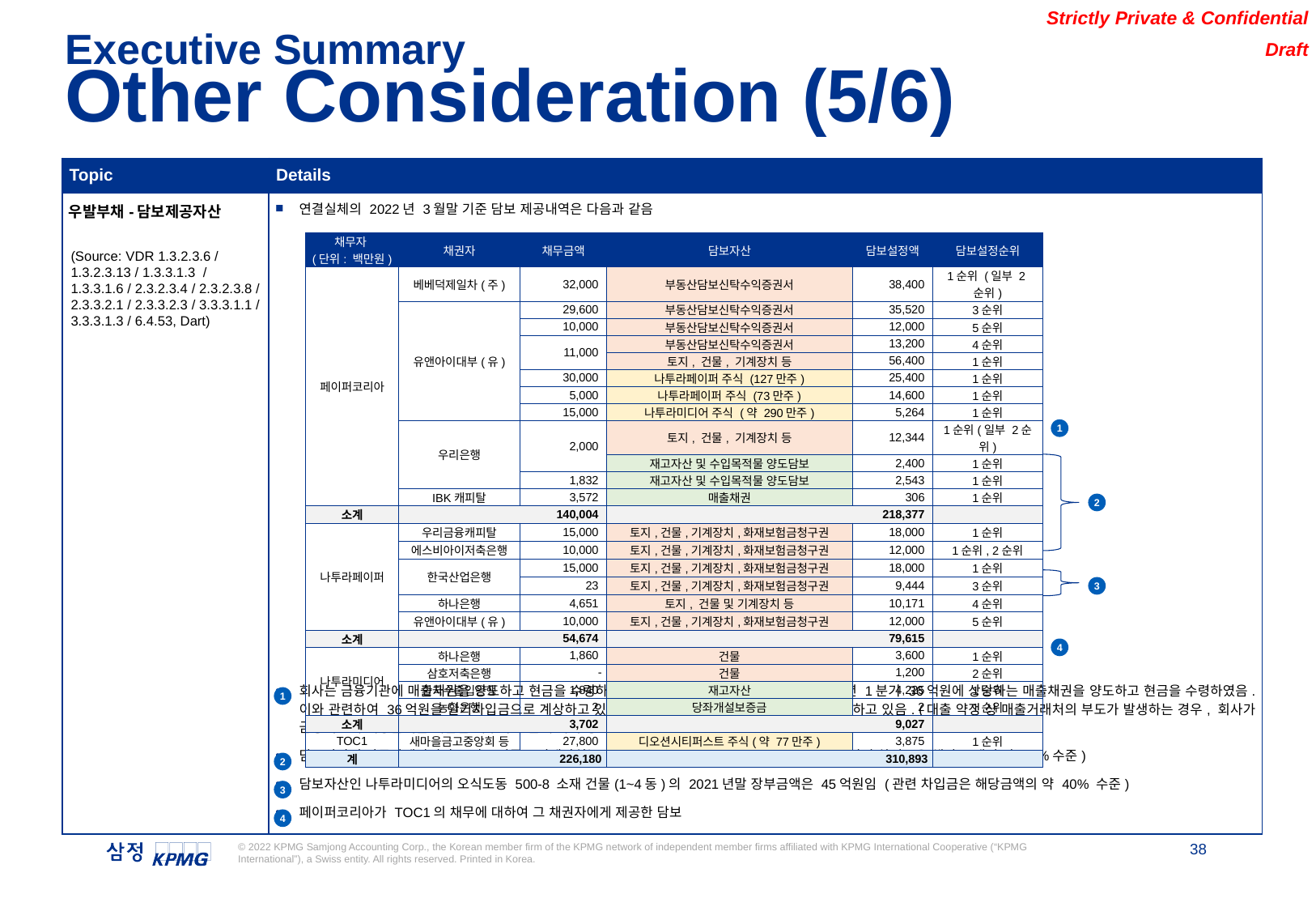

Executive Summary
Other Consideration (5/6)
| Topic | Details |
| --- | --- |
| 우발부채-담보제공자산 | 연결실체의 2022년 3월말 기준 담보 제공내역은 다음과 같음 회사는 금융기관에 매출채권을 양도하고 현금을 수령하는 팩토링 약정을 체결하고 있으며, 2022년 1분기 36억원에 상당하는 매출채권을 양도하고 현금을 수령하였음. 이와 관련하여 36억원을 단기차입금으로 계상하고 있으며, 매출채권 중 0.3억원을 담보로 제공하고 있음. (대출 약정 상 매출거래처의 부도가 발생하는 경우, 회사가 금융기관에 해당금액을 지급할 의무가 있음에 따라 동 거래는 실질적으로 담보부차입에 해당) 담보자산인 나투라페이퍼의 토지, 건물, 기계장치는 2022년 3월말 장부금액이 783억원임 (관련 차입금은 해당 금액의 약 70%수준) 담보자산인 나투라미디어의 오식도동 500-8 소재 건물(1~4동)의 2021년말 장부금액은 45억원임 (관련 차입금은 해당금액의 약 40% 수준) 페이퍼코리아가 TOC1의 채무에 대하여 그 채권자에게 제공한 담보 |
| 채무자 (단위: 백만원) | 채권자 | 채무금액 | 담보자산 | 담보설정액 | 담보설정순위 |
| --- | --- | --- | --- | --- | --- |
| 페이퍼코리아 | 베베덕제일차(주) | 32,000 | 부동산담보신탁수익증권서 | 38,400 | 1순위 (일부 2순위) |
|  | 유앤아이대부(유) | 29,600 | 부동산담보신탁수익증권서 | 35,520 | 3순위 |
|  |  | 10,000 | 부동산담보신탁수익증권서 | 12,000 | 5순위 |
|  |  | 11,000 | 부동산담보신탁수익증권서 | 13,200 | 4순위 |
|  |  |  | 토지, 건물, 기계장치 등 | 56,400 | 1순위 |
|  |  | 30,000 | 나투라페이퍼 주식 (127만주) | 25,400 | 1순위 |
|  |  | 5,000 | 나투라페이퍼 주식 (73만주) | 14,600 | 1순위 |
|  |  | 15,000 | 나투라미디어 주식 (약 290만주) | 5,264 | 1순위 |
|  | 우리은행 | 2,000 | 토지, 건물, 기계장치 등 | 12,344 | 1순위(일부 2순위) |
|  |  |  | 재고자산 및 수입목적물 양도담보 | 2,400 | 1순위 |
|  |  | 1,832 | 재고자산 및 수입목적물 양도담보 | 2,543 | 1순위 |
|  | IBK캐피탈 | 3,572 | 매출채권 | 306 | 1순위 |
| 소계 |  | 140,004 |  | 218,377 |  |
| 나투라페이퍼 | 우리금융캐피탈 | 15,000 | 토지,건물,기계장치,화재보험금청구권 | 18,000 | 1순위 |
|  | 에스비아이저축은행 | 10,000 | 토지,건물,기계장치,화재보험금청구권 | 12,000 | 1순위, 2순위 |
|  | 한국산업은행 | 15,000 | 토지,건물,기계장치,화재보험금청구권 | 18,000 | 1순위 |
|  |  | 23 | 토지,건물,기계장치,화재보험금청구권 | 9,444 | 3순위 |
|  | 하나은행 | 4,651 | 토지, 건물 및 기계장치 등 | 10,171 | 4순위 |
|  | 유앤아이대부(유) | 10,000 | 토지,건물,기계장치,화재보험금청구권 | 12,000 | 5순위 |
| 소계 |  | 54,674 |  | 79,615 |  |
| 나투라미디어 | 하나은행 | 1,860 | 건물 | 3,600 | 1순위 |
|  | 삼호저축은행 | - | 건물 | 1,200 | 2순위 |
|  | 한국수출입은행 | 1,840 | 재고자산 | 4,225 | 1순위 |
|  | 농협은행 | 2 | 당좌개설보증금 | 2 | 1순위 |
| 소계 |  | 3,702 |  | 9,027 |  |
| TOC1 | 새마을금고중앙회 등 | 27,800 | 디오션시티퍼스트 주식(약 77만주) | 3,875 | 1순위 |
| 계 |  | 226,180 |  | 310,893 |  |
(Source: VDR 1.3.2.3.6 / 1.3.2.3.13 / 1.3.3.1.3  / 1.3.3.1.6 / 2.3.2.3.4 / 2.3.2.3.8 / 2.3.3.2.1 / 2.3.3.2.3 / 3.3.3.1.1 / 3.3.3.1.3 / 6.4.53, Dart)
1

2

3
4
1
2
3
4